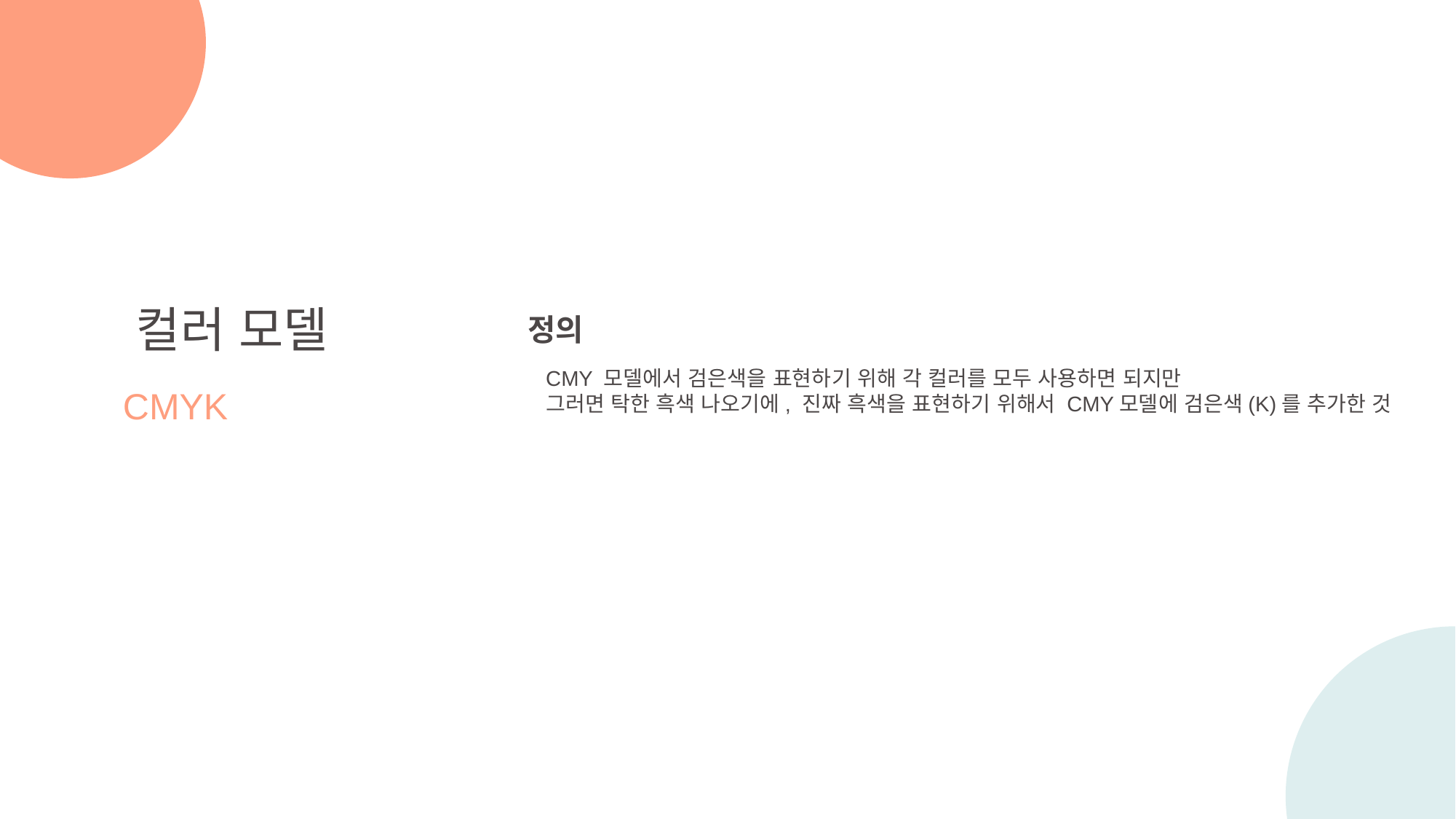

컬러 모델
CMYK
정의
CMY 모델에서 검은색을 표현하기 위해 각 컬러를 모두 사용하면 되지만
그러면 탁한 흑색 나오기에, 진짜 흑색을 표현하기 위해서 CMY모델에 검은색(K)를 추가한 것